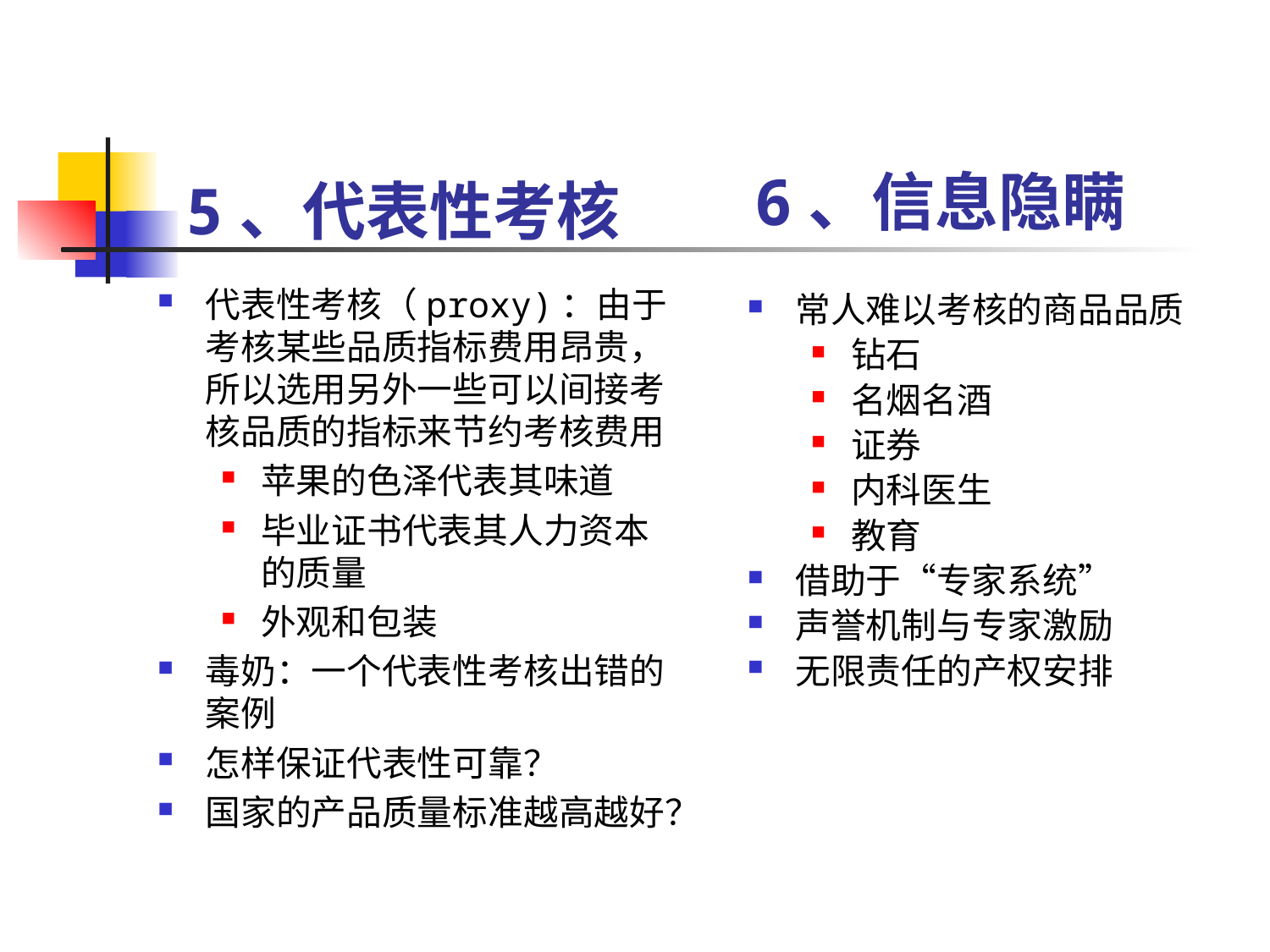

6、信息隐瞒
# 5、代表性考核
代表性考核（proxy)：由于考核某些品质指标费用昂贵，所以选用另外一些可以间接考核品质的指标来节约考核费用
苹果的色泽代表其味道
毕业证书代表其人力资本的质量
外观和包装
毒奶：一个代表性考核出错的案例
怎样保证代表性可靠？
国家的产品质量标准越高越好？
常人难以考核的商品品质
钻石
名烟名酒
证券
内科医生
教育
借助于“专家系统”
声誉机制与专家激励
无限责任的产权安排